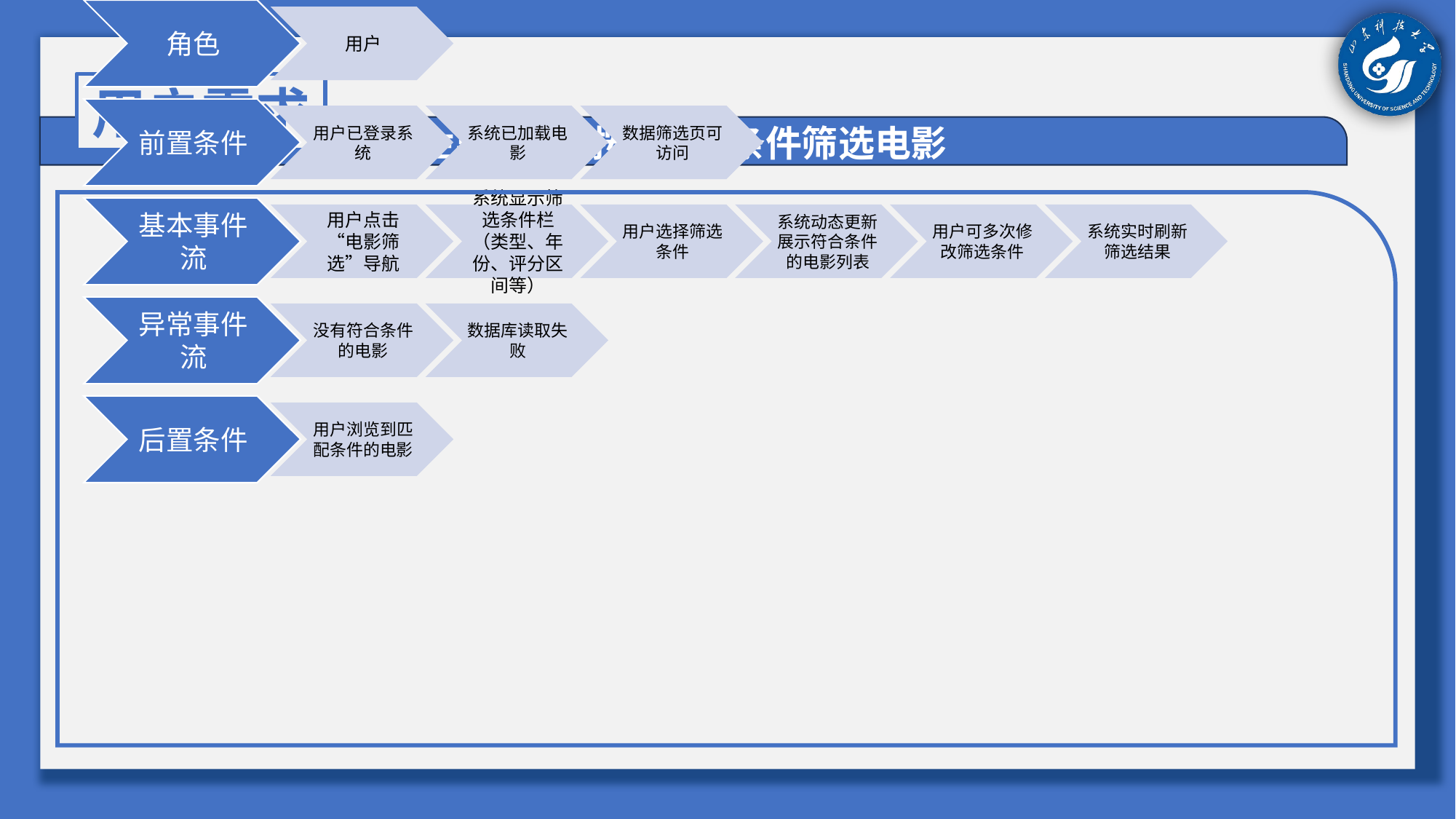

用户需求
——主要用例：按类型/条件筛选电影

角色
用户
前置条件
用户已登录系统
系统已加载电影
数据筛选页可访问
基本事件流
用户点击“电影筛选”导航
系统显示筛选条件栏（类型、年份、评分区间等）
用户选择筛选条件
系统动态更新展示符合条件的电影列表
用户可多次修改筛选条件
系统实时刷新筛选结果
异常事件流
没有符合条件的电影
数据库读取失败
后置条件
用户浏览到匹配条件的电影